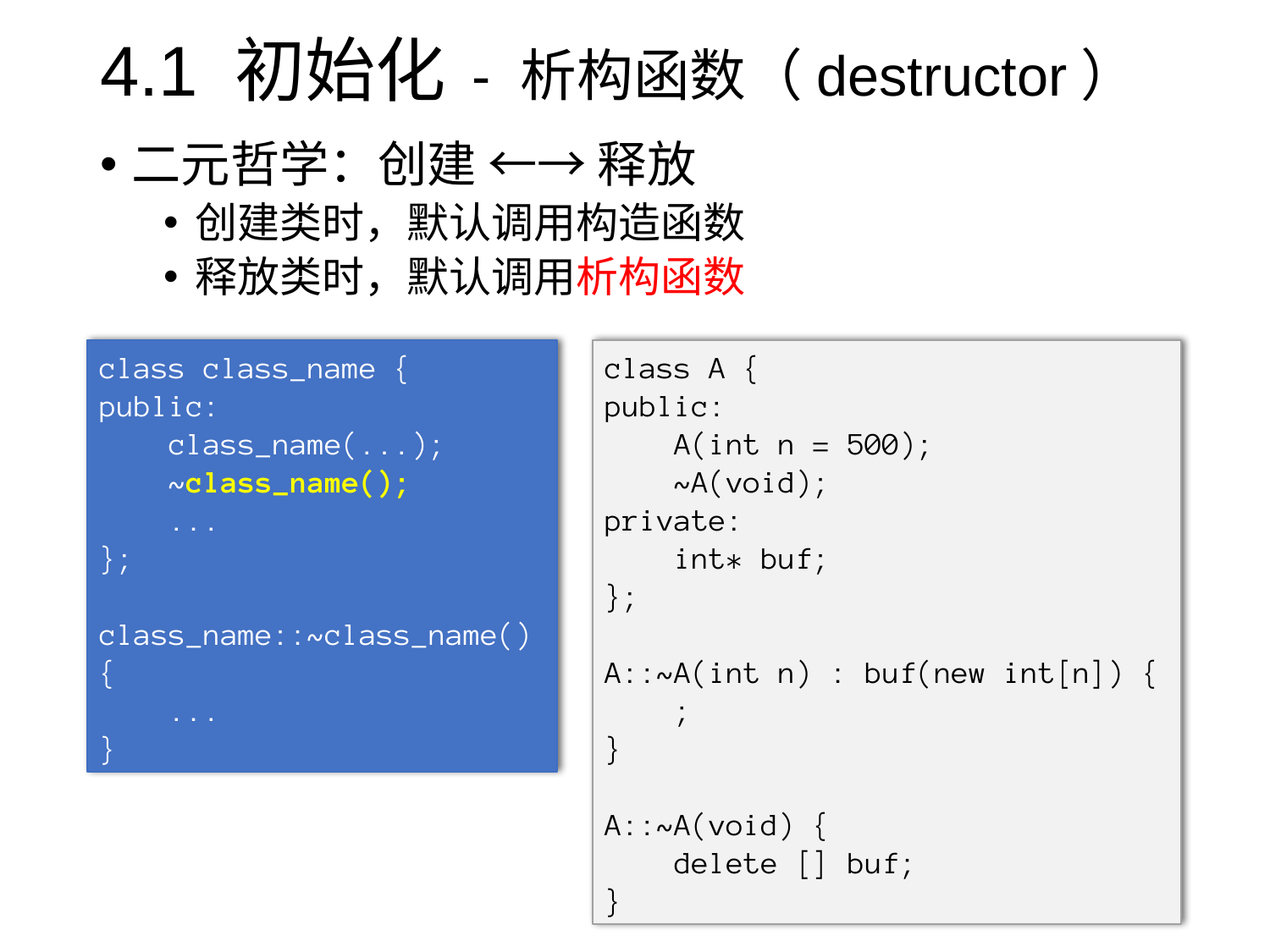

# 4.1 初始化 - 析构函数（destructor）
二元哲学：创建 ←→ 释放
创建类时，默认调用构造函数
释放类时，默认调用析构函数
class class_name {
public:
    class_name(...);
    ~class_name();
    ...
};

class_name::~class_name() {
    ...
}
class A {
public:
    A(int n = 500);
    ~A(void);
private:
    int* buf;
};

A::~A(int n) : buf(new int[n]) {
    ;
}

A::~A(void) {
    delete [] buf;
}